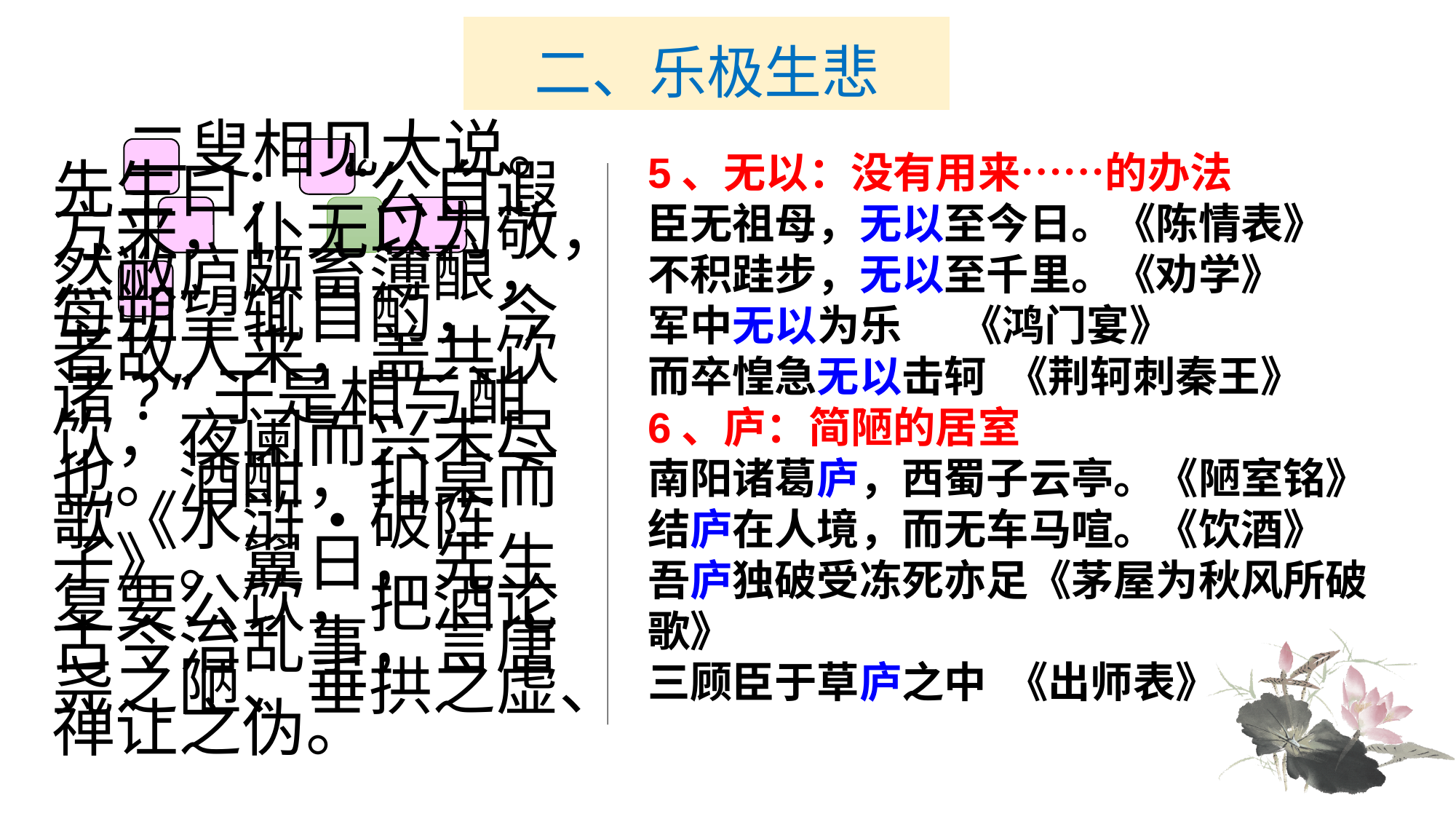

# 二、乐极生悲
　　   二叟相见大说。先生曰：“公自遐方来，仆无以为敬，然敝庐颇畜薄酿，每朔望辄自酌，今者故人来，盖共饮诸?”于是相与酣饮，夜阑而兴未尽也。酒酣，扣桌而歌《水浒•破阵子》。翼日，先生复要公饮，把酒论古今治乱事，言唐尧之陋、垂拱之虚、禅让之伪。

5、无以：没有用来……的办法
臣无祖母，无以至今日。《陈情表》
不积跬步，无以至千里。《劝学》
军中无以为乐      《鸿门宴》
而卒惶急无以击轲  《荆轲刺秦王》
6、庐：简陋的居室
南阳诸葛庐，西蜀子云亭。《陋室铭》
结庐在人境，而无车马喧。《饮酒》
吾庐独破受冻死亦足《茅屋为秋风所破歌》
三顾臣于草庐之中  《出师表》